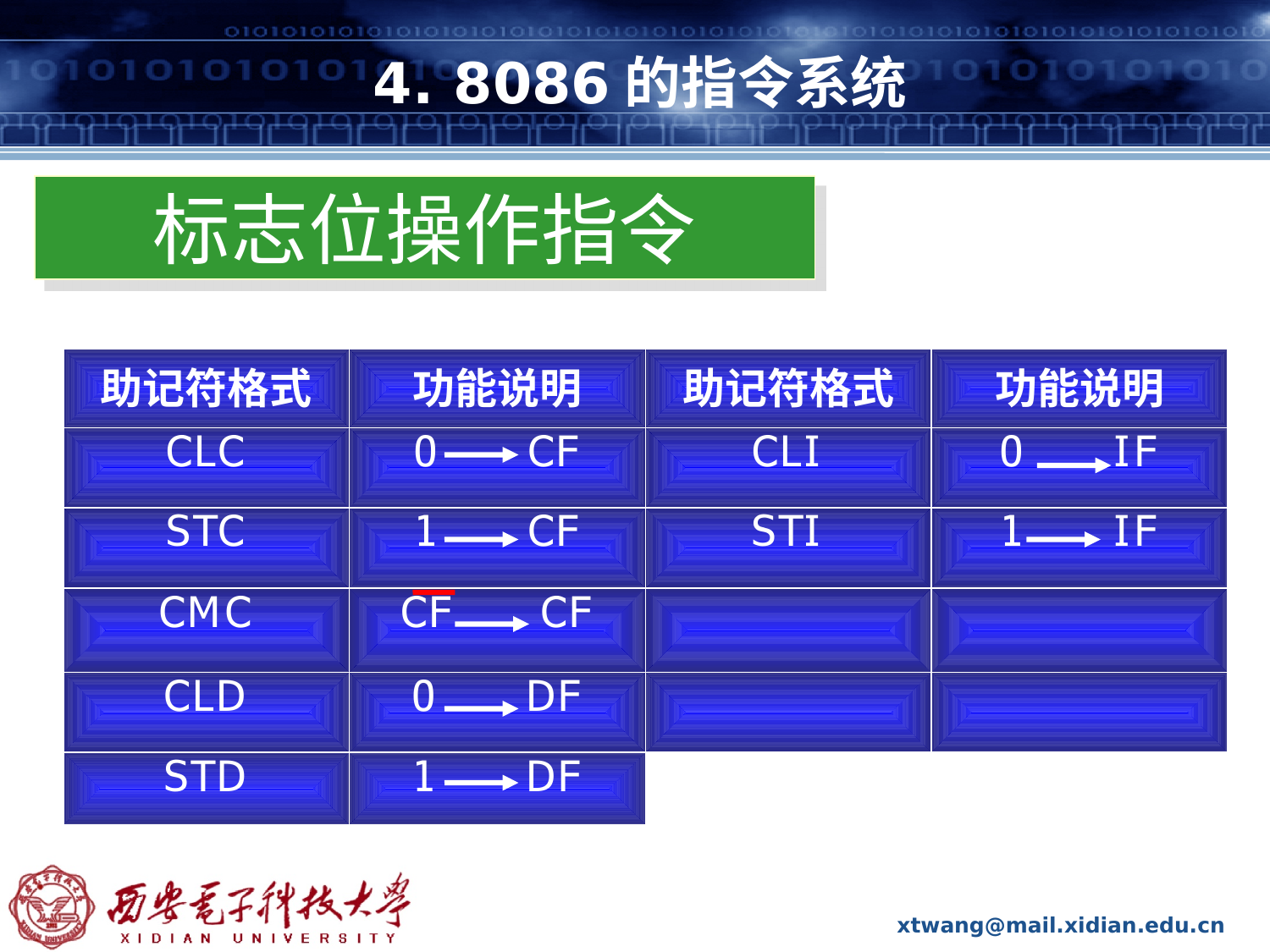

# 4. 8086的指令系统
标志位操作指令

| 助记符格式 | 功能说明 |
| --- | --- |
| CLC | 0 CF |
| STC | 1 CF |
| CMC | CF CF |
| CLD | 0 DF |
| STD | 1 DF |
| 助记符格式 | 功能说明 |
| --- | --- |
| CLI | 0 IF |
| STI | 1 IF |
|  |  |
|  |  |